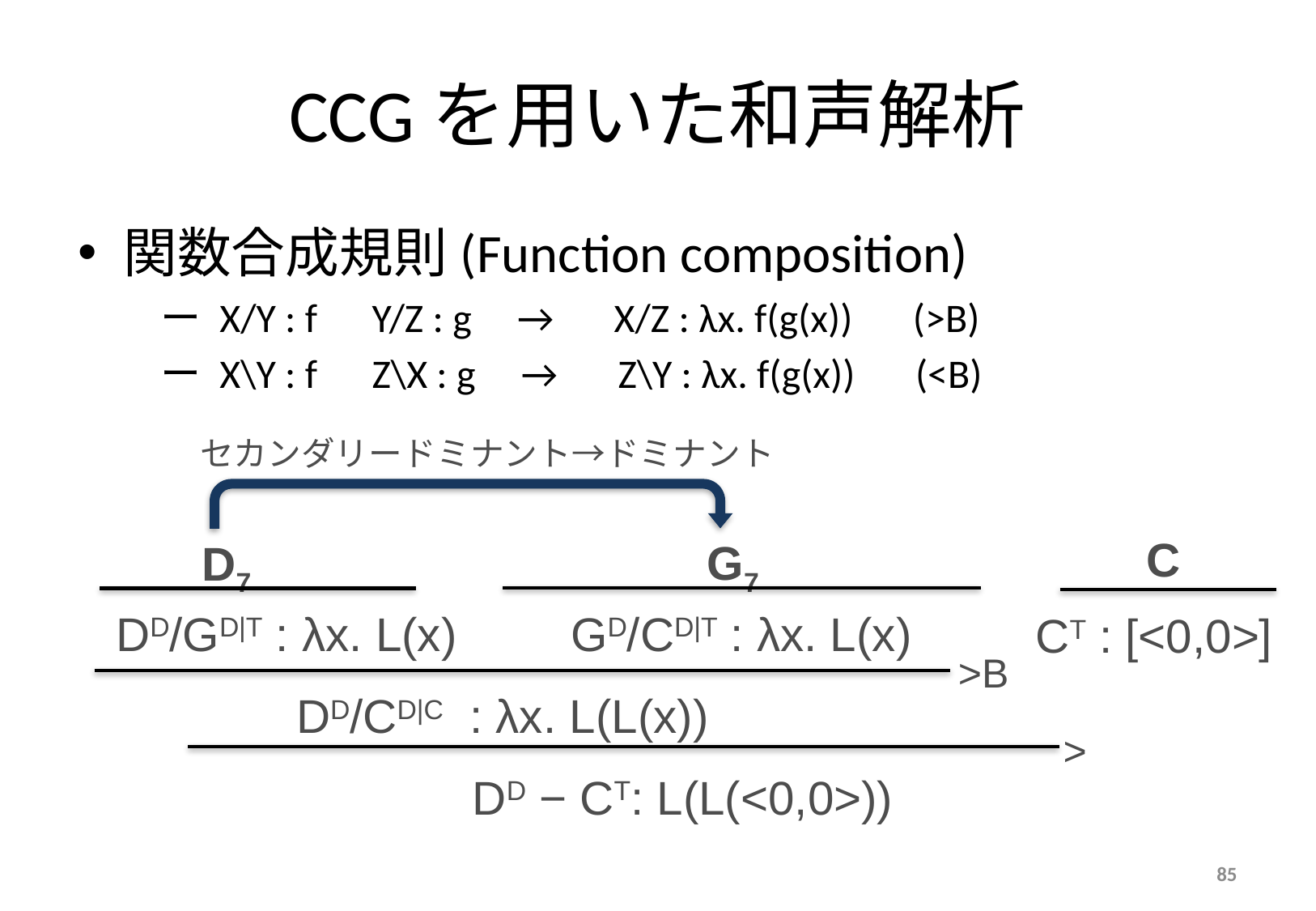

# CCGを用いた和声解析
関数合成規則(Function composition)
        ー X/Y : f      Y/Z : g     →　X/Z : λx. f(g(x))　(>B)
        ー X\Y : f      Z\X : g     →　Z\Y : λx. f(g(x))　(<B)

セカンダリードミナント→ドミナント

G7
C
D7
DD/GD|T : λx. L(x)
CT : [<0,0>]
>B
DD/CD|C  : λx. L(L(x))
DD − CT: L(L(<0,0>))
GD/CD|T : λx. L(x)
>
85